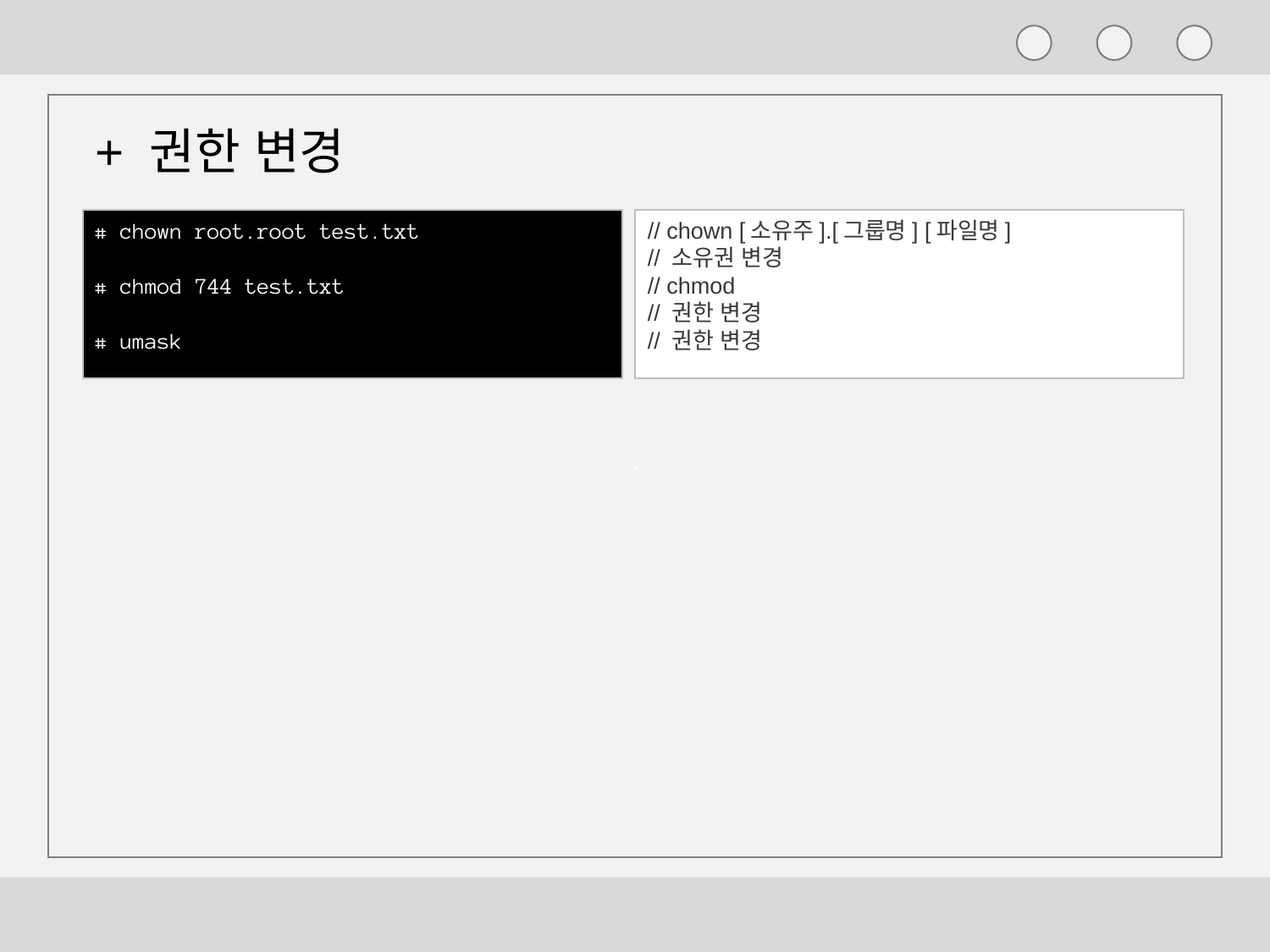

`
+ 권한 변경
# chown root.root test.txt

# chmod 744 test.txt

# umask
// chown [소유주].[그룹명] [파일명]
// 소유권 변경
// chmod
// 권한 변경
// 권한 변경